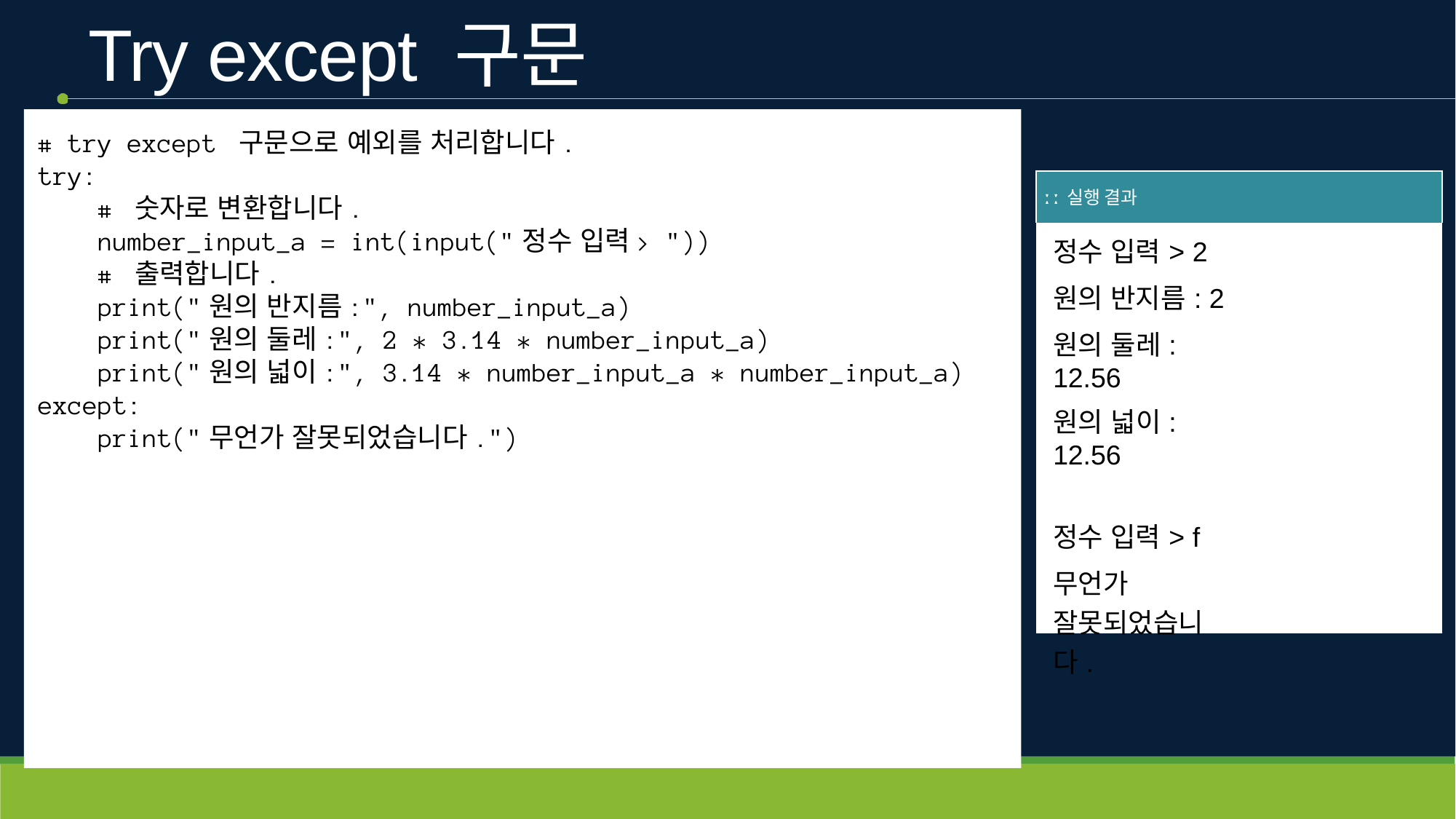

# Try except 구문

# try except 구문으로 예외를 처리합니다.
try:
    # 숫자로 변환합니다.
    number_input_a = int(input("정수 입력> "))
    # 출력합니다.
    print("원의 반지름:", number_input_a)
    print("원의 둘레:", 2 * 3.14 * number_input_a)
    print("원의 넓이:", 3.14 * number_input_a * number_input_a)
except:
    print("무언가 잘못되었습니다.")

| ː ː 실행 결과 |
| --- |
| 정수 입력> 2 원의 반지름: 2 원의 둘레: 12.56 원의 넓이: 12.56 정수 입력> f 무언가 잘못되었습니다. |